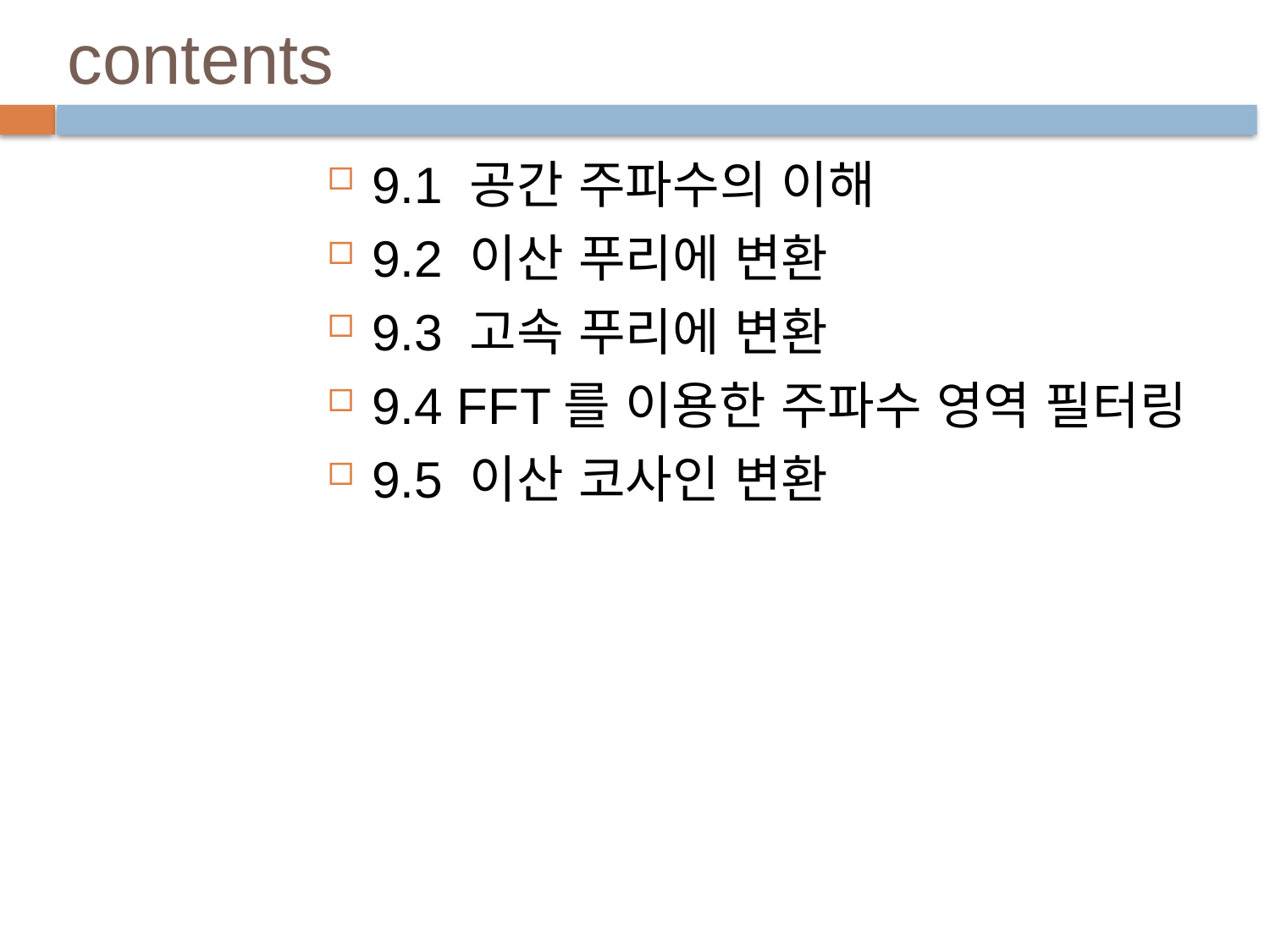

# contents

9.1 공간 주파수의 이해
9.2 이산 푸리에 변환
9.3 고속 푸리에 변환
9.4 FFT를 이용한 주파수 영역 필터링
9.5 이산 코사인 변환